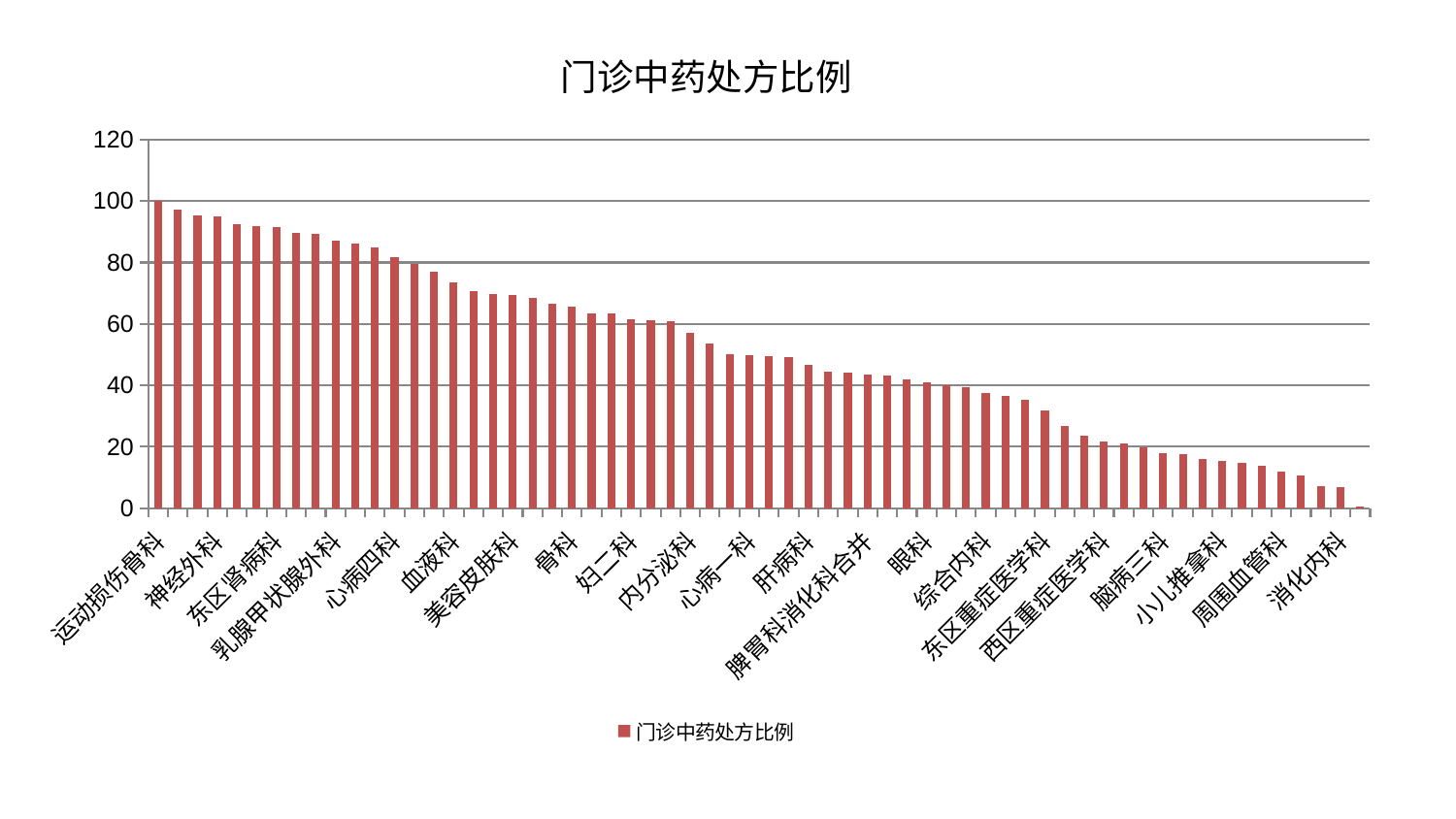

### Chart: 门诊中药处方比例

| Category | 门诊中药处方比例 |
|---|---|
| 运动损伤骨科 | 100.0 |
| 耳鼻喉科 | 97.187049219108 |
| 脑病二科 | 95.4512720216716 |
| 神经外科 | 94.86583385611728 |
| 脑病一科 | 92.5278794385527 |
| 肝胆外科 | 91.84303853930525 |
| 东区肾病科 | 91.51327498369571 |
| 小儿骨科 | 89.79851368227695 |
| 中医外治中心 | 89.19159255970389 |
| 乳腺甲状腺外科 | 87.11085788736088 |
| 微创骨科 | 86.2576968519456 |
| 肿瘤内科 | 84.76468211903537 |
| 心病四科 | 81.82406945339837 |
| 身心医学科 | 79.54770930323701 |
| 口腔科 | 77.03035648907716 |
| 血液科 | 73.53546055668298 |
| 脊柱骨科 | 70.59368000844388 |
| 中医经典科 | 69.75895728272846 |
| 美容皮肤科 | 69.45588010455081 |
| 皮肤科 | 68.5786015939827 |
| 关节骨科 | 66.43461026441521 |
| 骨科 | 65.51783687678166 |
| 肛肠科 | 63.47228153638588 |
| 妇科 | 63.32073798249931 |
| 妇二科 | 61.61401197486973 |
| 重症医学科 | 61.16838036714217 |
| 妇科妇二科合并 | 60.94729731644398 |
| 内分泌科 | 56.97092313765041 |
| 治未病中心 | 53.68220688719307 |
| 肾脏内科 | 50.02037581351832 |
| 心病一科 | 49.847087146142144 |
| 医院 | 49.41423718368144 |
| 产科 | 49.30130091018296 |
| 肝病科 | 46.654967343568565 |
| 呼吸内科 | 44.57072861846775 |
| 儿科 | 44.294379467183596 |
| 脾胃科消化科合并 | 43.483915658045355 |
| 肾病科 | 43.21747701748267 |
| 心病二科 | 41.98443376085642 |
| 眼科 | 40.96298839515677 |
| 显微骨科 | 40.051810429882956 |
| 风湿病科 | 39.3896742321886 |
| 综合内科 | 37.36875531057336 |
| 心病三科 | 36.67511467380015 |
| 创伤骨科 | 35.41562942485292 |
| 东区重症医学科 | 31.831552413654478 |
| 康复科 | 26.688699042223938 |
| 老年医学科 | 23.74822014515405 |
| 西区重症医学科 | 21.801329380908793 |
| 心血管内科 | 21.12771145454171 |
| 胸外科 | 19.82764706940672 |
| 脑病三科 | 17.862387197023605 |
| 推拿科 | 17.619527942893125 |
| 普通外科 | 15.937559730598764 |
| 小儿推拿科 | 15.457270756145448 |
| 脾胃病科 | 14.725506675728239 |
| 男科 | 13.913557176822795 |
| 周围血管科 | 11.830920187641915 |
| 泌尿外科 | 10.678076763243256 |
| 神经内科 | 7.155100520622708 |
| 消化内科 | 6.817486891010343 |
| 针灸科 | 0.49948088523882767 |
221